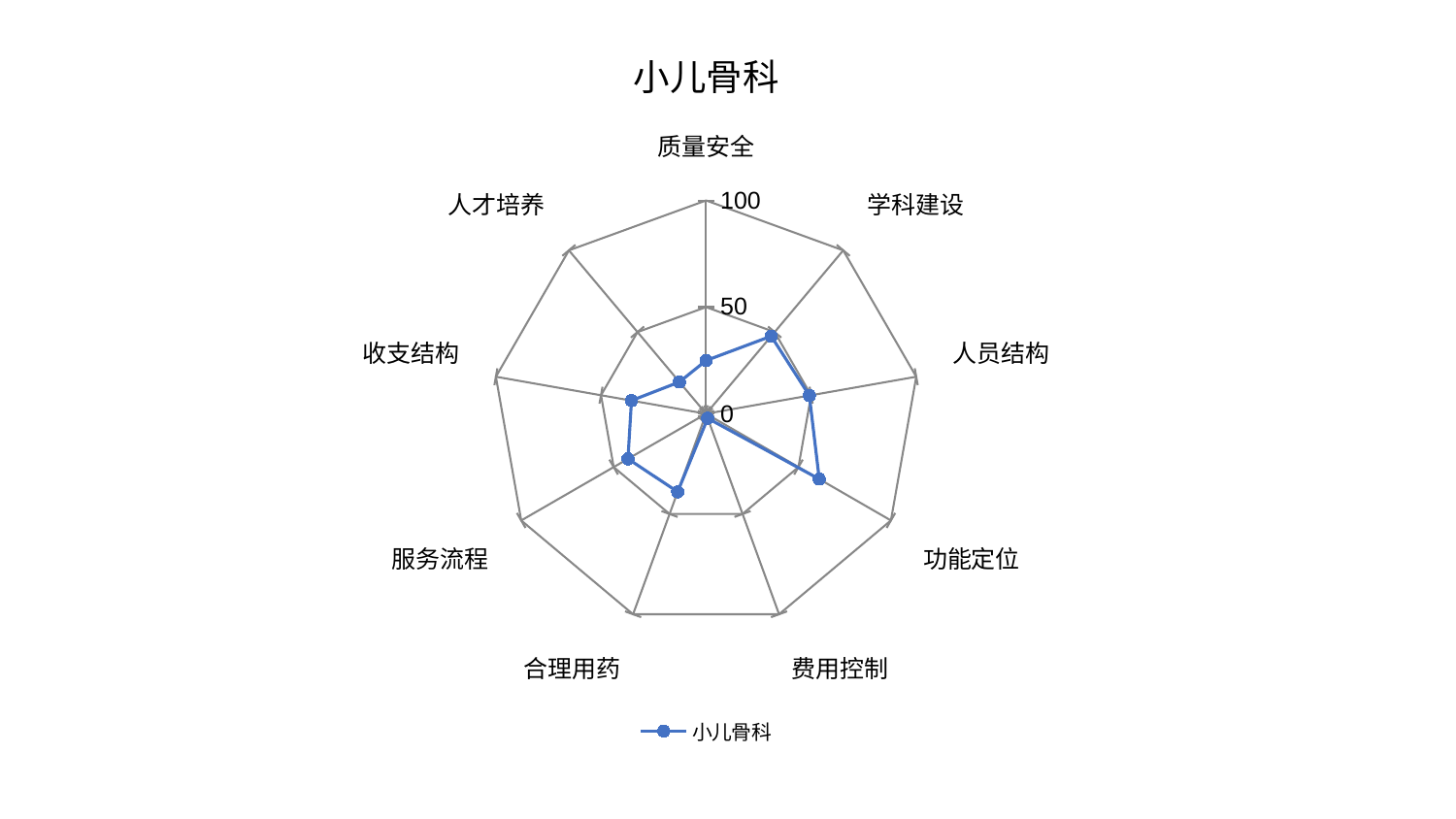

### Chart: 小儿骨科

| Category | 小儿骨科 |
|---|---|
| 质量安全 | 24.97208485865298 |
| 学科建设 | 47.507594875647094 |
| 人员结构 | 49.14535194466437 |
| 功能定位 | 61.25279218709834 |
| 费用控制 | 2.2438524873621826 |
| 合理用药 | 38.93406614135653 |
| 服务流程 | 42.257932490696845 |
| 收支结构 | 35.51728347616941 |
| 人才培养 | 19.4538877054175 |
103